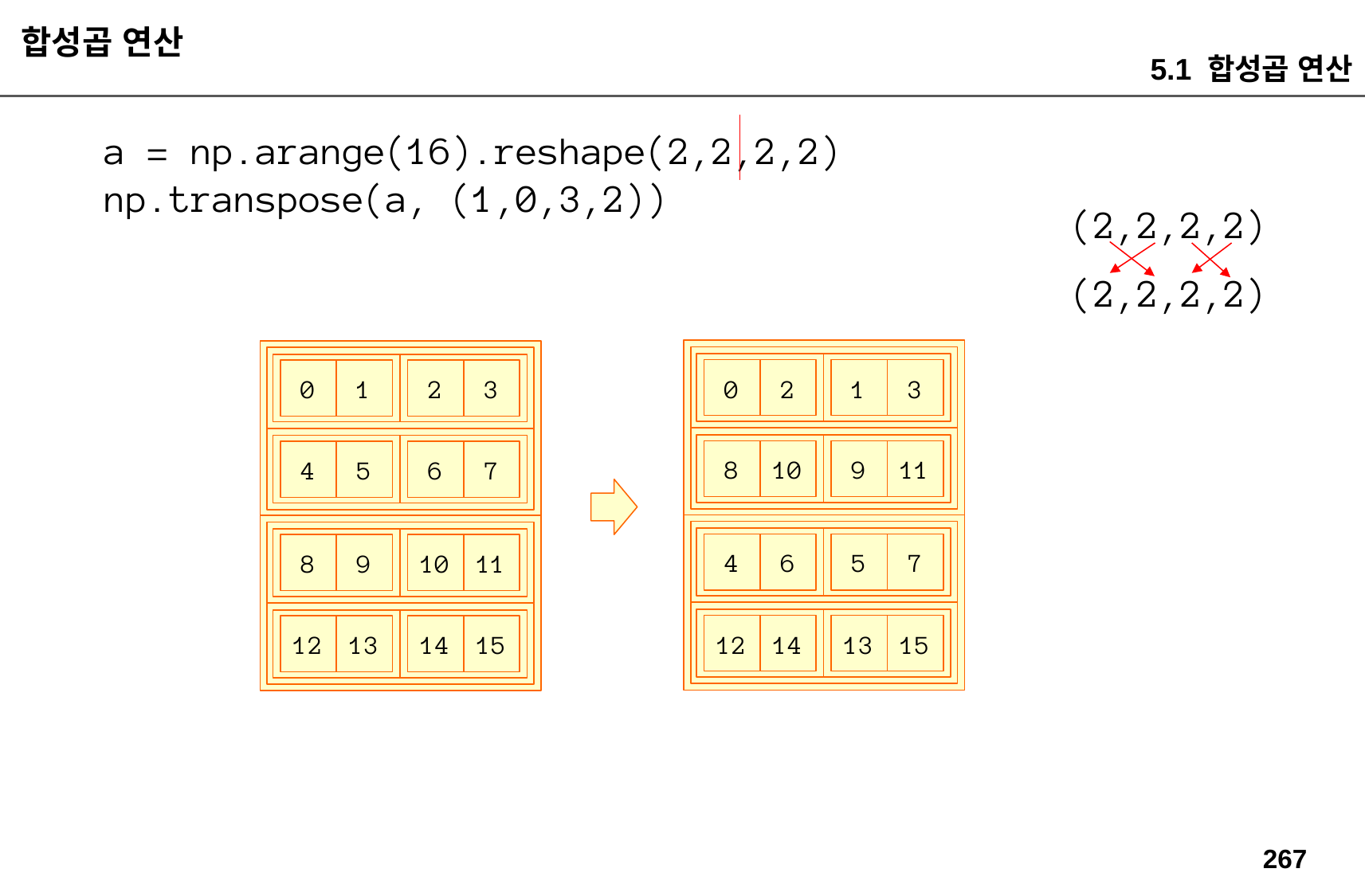

합성곱 연산
5.1 합성곱 연산
a = np.arange(16).reshape(2,2,2,2)
np.transpose(a, (1,0,3,2))
(2,2,2,2)
(2,2,2,2)

0
2
1
3
0
1
2
3

8
10
9
11
4
5
6
7

4
6
5
7
8
9
10
11

12
14
13
15
12
13
14
15